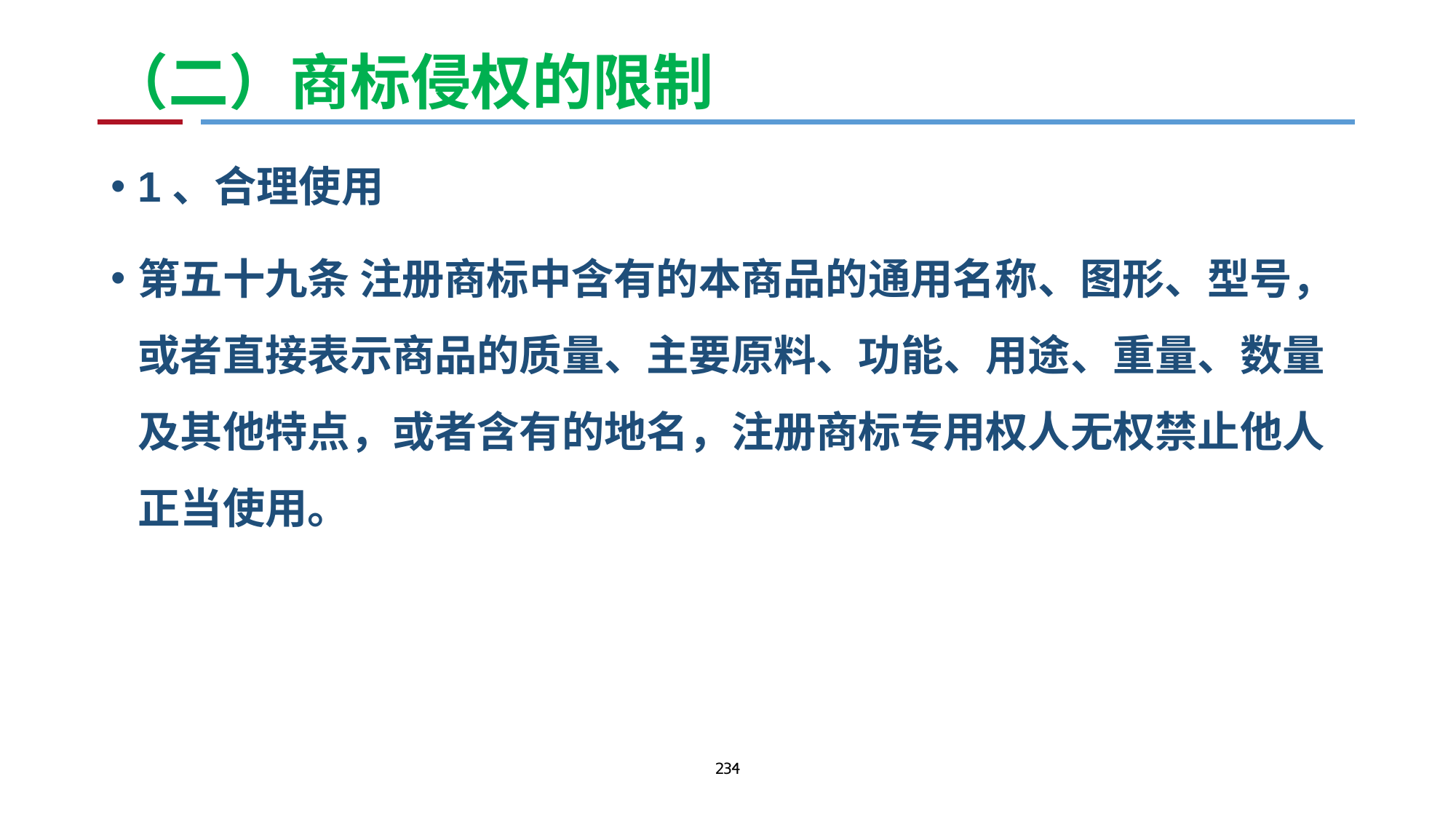

# （二）商标侵权的限制
1、合理使用
第五十九条 注册商标中含有的本商品的通用名称、图形、型号，或者直接表示商品的质量、主要原料、功能、用途、重量、数量及其他特点，或者含有的地名，注册商标专用权人无权禁止他人正当使用。

234